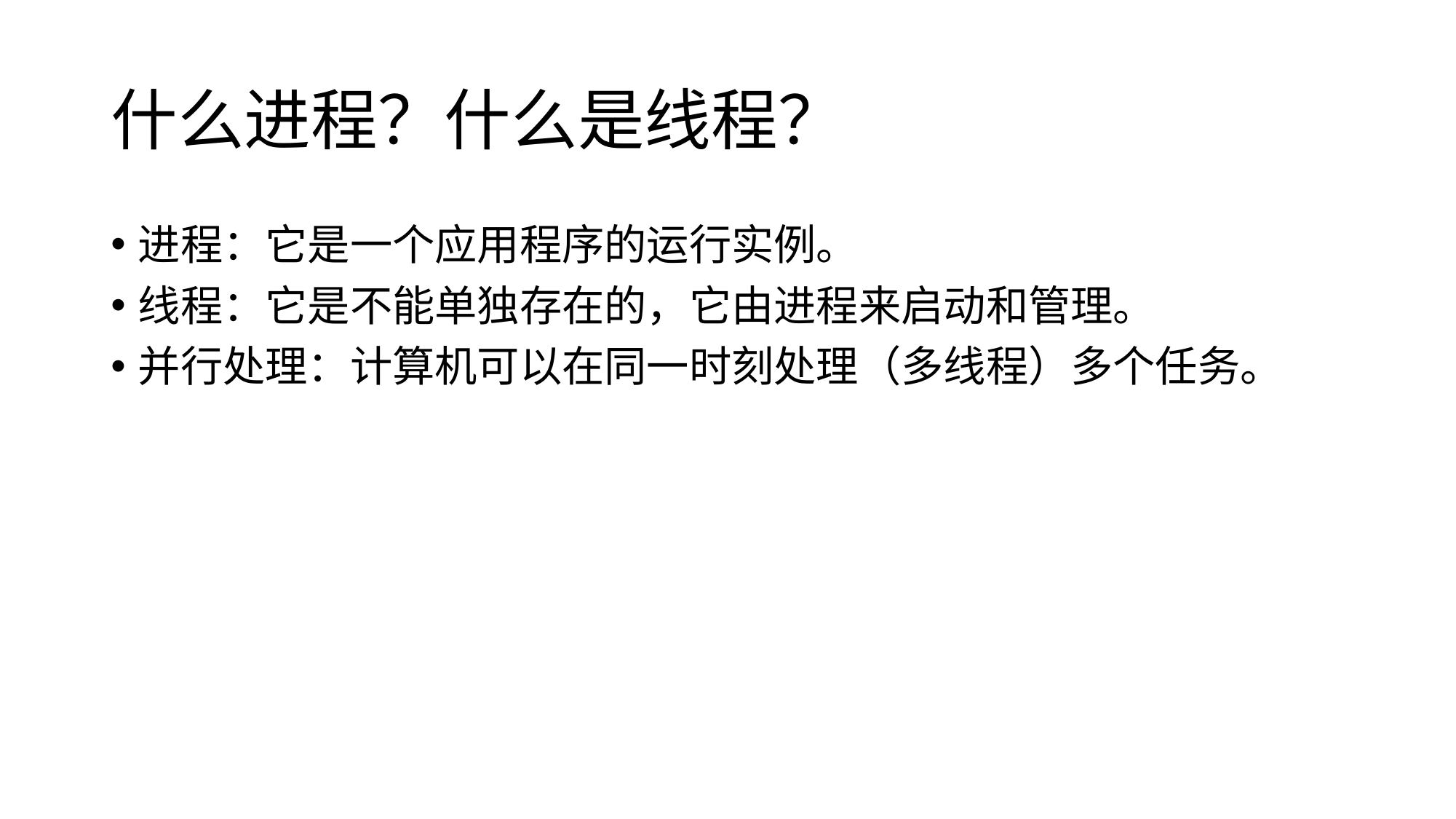

# 什么进程？什么是线程？
进程：它是一个应用程序的运行实例。
线程：它是不能单独存在的，它由进程来启动和管理。
并行处理：计算机可以在同一时刻处理（多线程）多个任务。